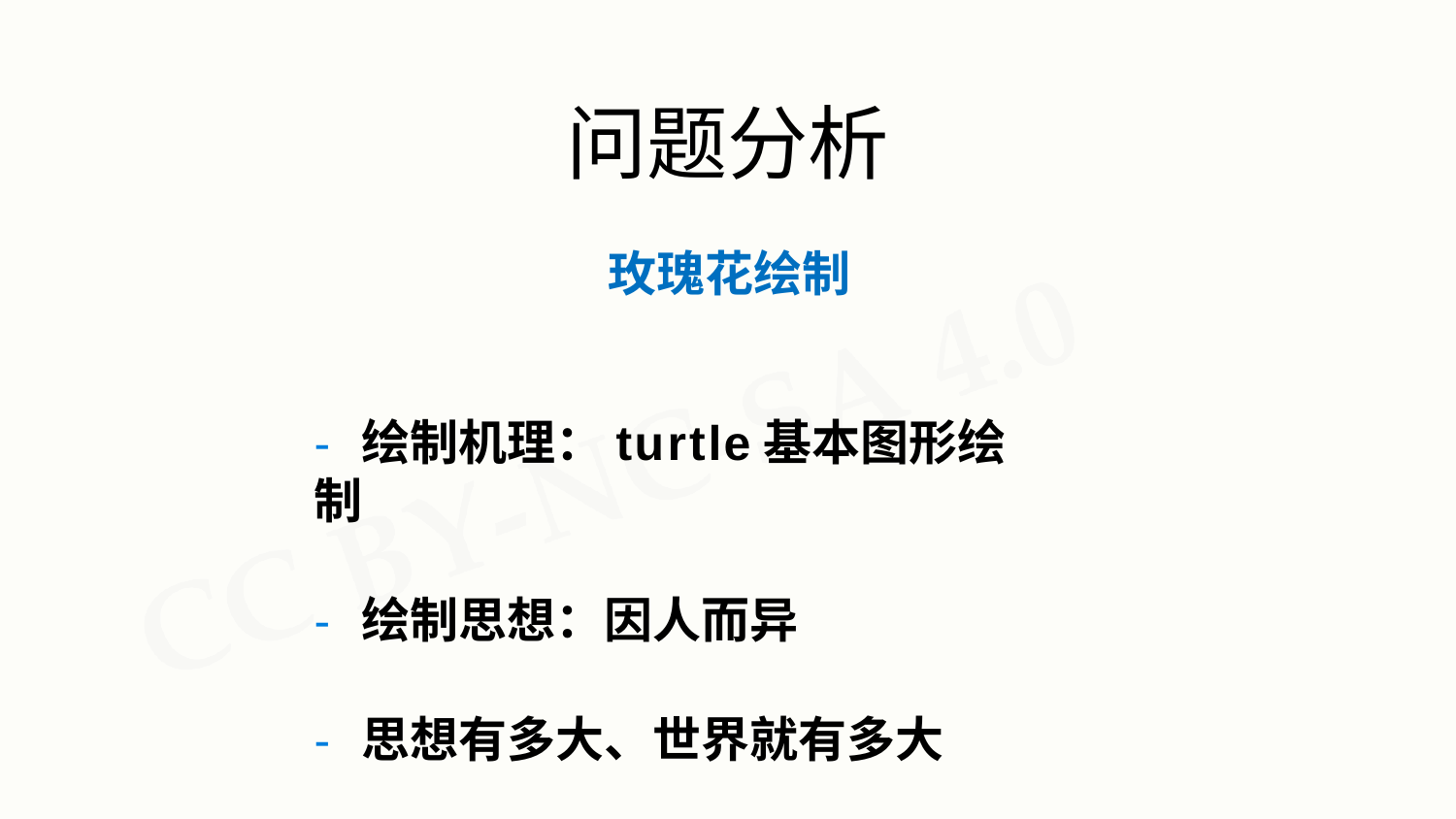

# 问题分析
玫瑰花绘制

- 绘制机理：turtle基本图形绘制

- 绘制思想：因人而异

- 思想有多大、世界就有多大